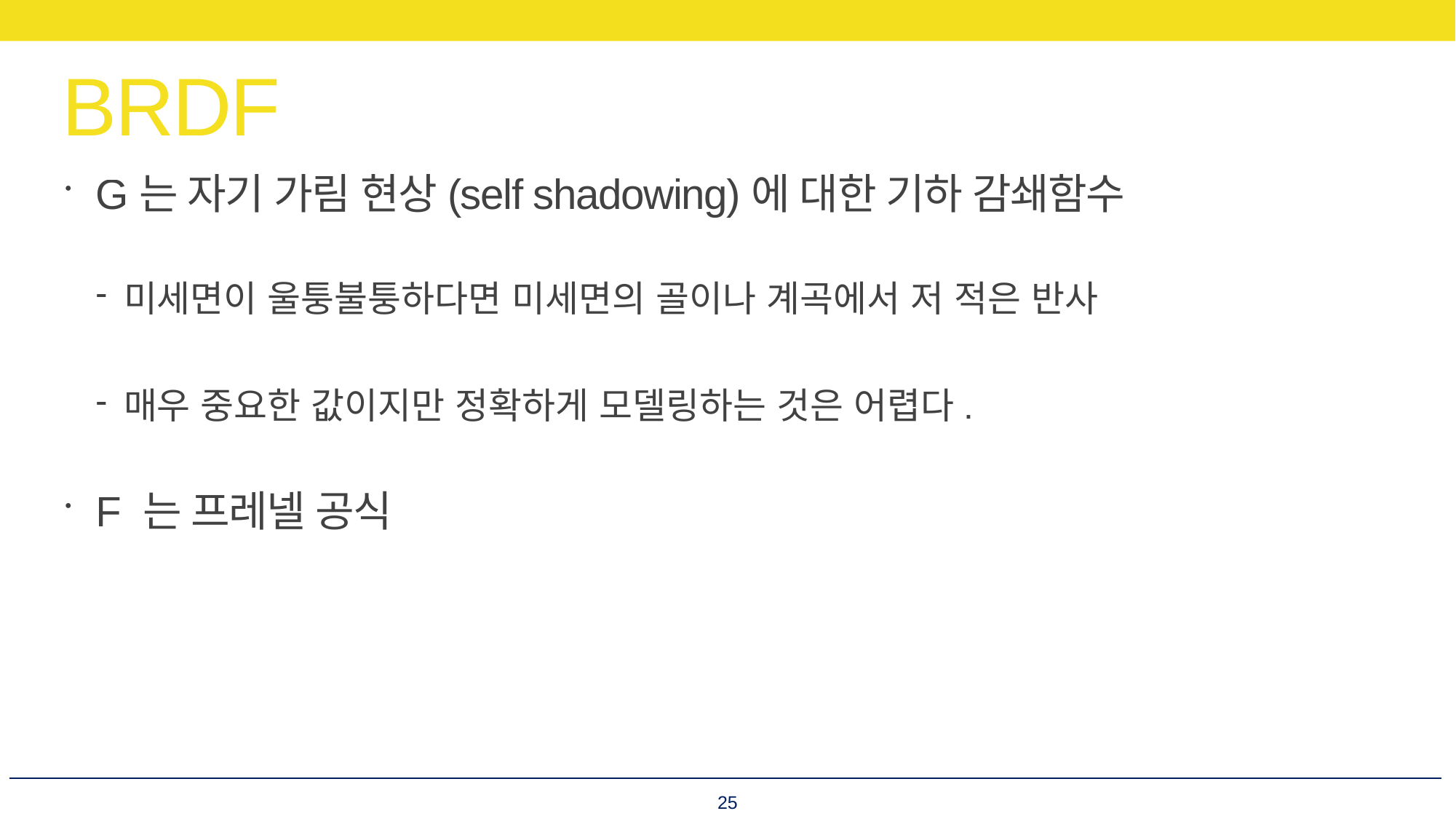

# BRDF
G는 자기 가림 현상(self shadowing)에 대한 기하 감쇄함수

미세면이 울퉁불퉁하다면 미세면의 골이나 계곡에서 저 적은 반사

매우 중요한 값이지만 정확하게 모델링하는 것은 어렵다.

F 는 프레넬 공식
25